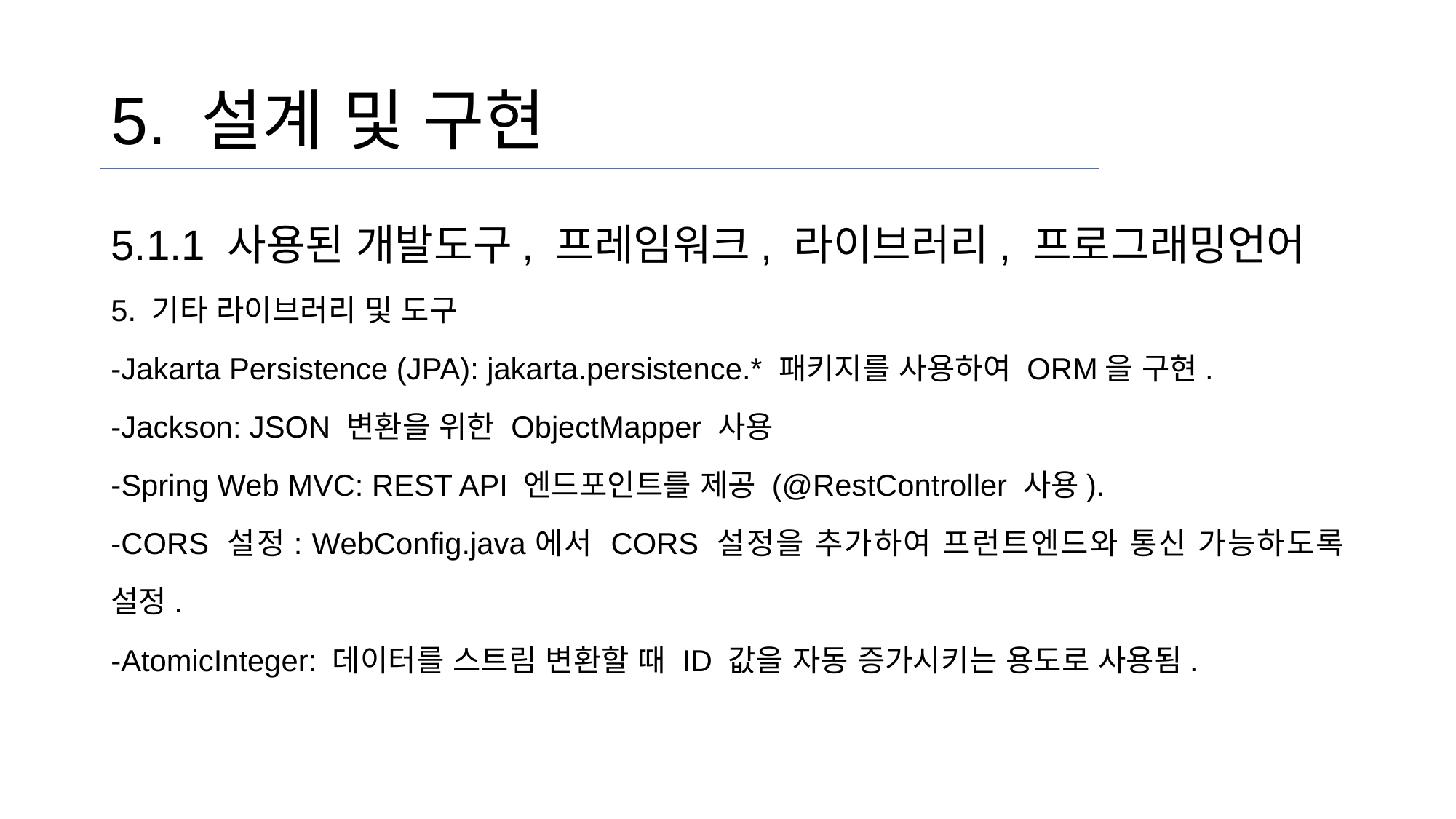

# 5. 설계 및 구현
5.1.1 사용된 개발도구, 프레임워크, 라이브러리, 프로그래밍언어
5. 기타 라이브러리 및 도구
-Jakarta Persistence (JPA): jakarta.persistence.* 패키지를 사용하여 ORM을 구현.
-Jackson: JSON 변환을 위한 ObjectMapper 사용
-Spring Web MVC: REST API 엔드포인트를 제공 (@RestController 사용).
-CORS 설정: WebConfig.java에서 CORS 설정을 추가하여 프런트엔드와 통신 가능하도록 설정.
-AtomicInteger: 데이터를 스트림 변환할 때 ID 값을 자동 증가시키는 용도로 사용됨.